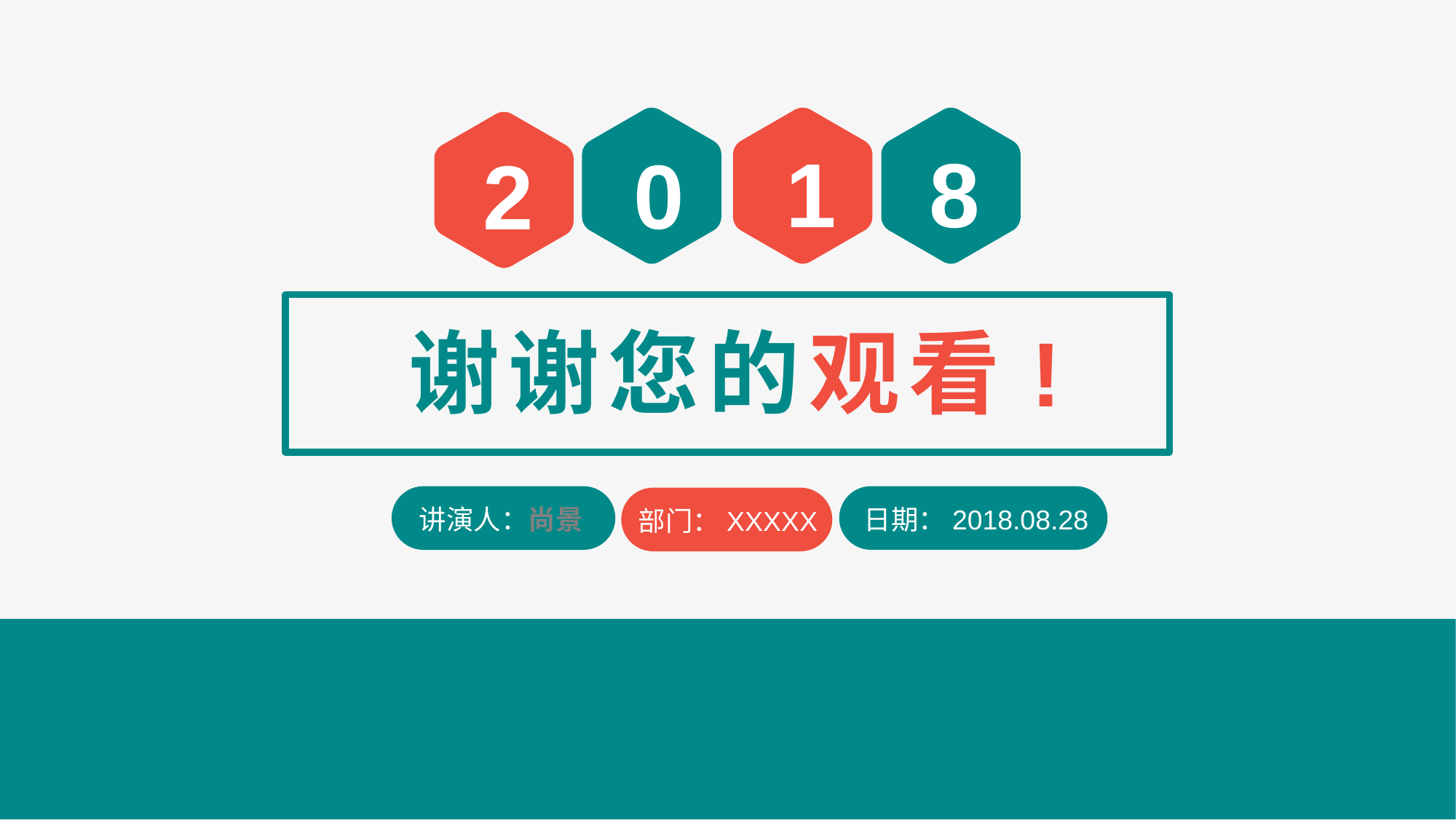

1
8
0
2

谢谢您的观看!

日期：2018.08.28
讲演人：尚景
部门：XXXXX